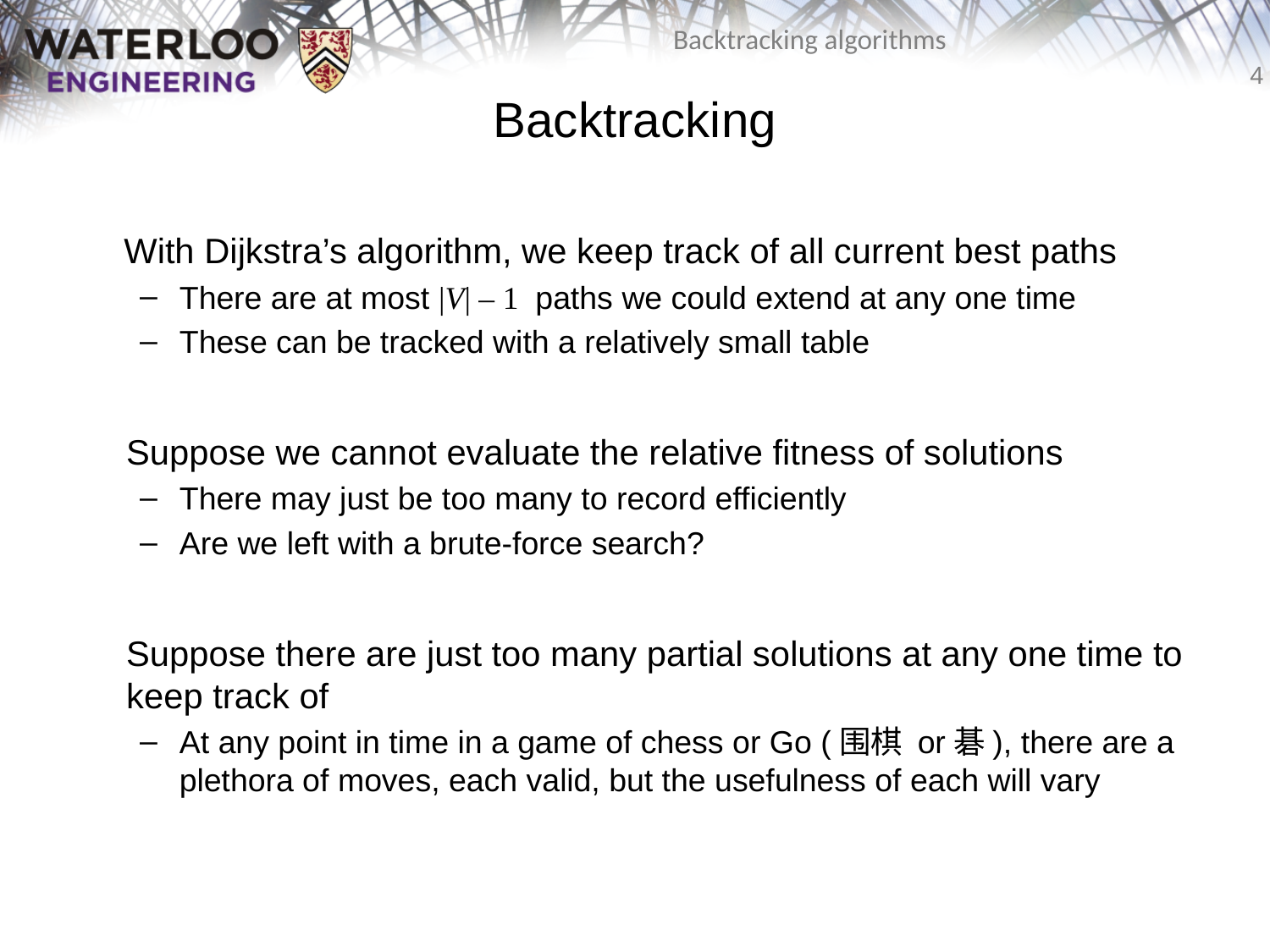

# Backtracking
	With Dijkstra’s algorithm, we keep track of all current best paths
There are at most |V| – 1  paths we could extend at any one time
These can be tracked with a relatively small table

	Suppose we cannot evaluate the relative fitness of solutions
There may just be too many to record efficiently
Are we left with a brute-force search?

	Suppose there are just too many partial solutions at any one time to keep track of
At any point in time in a game of chess or Go (围棋 or碁), there are a plethora of moves, each valid, but the usefulness of each will vary